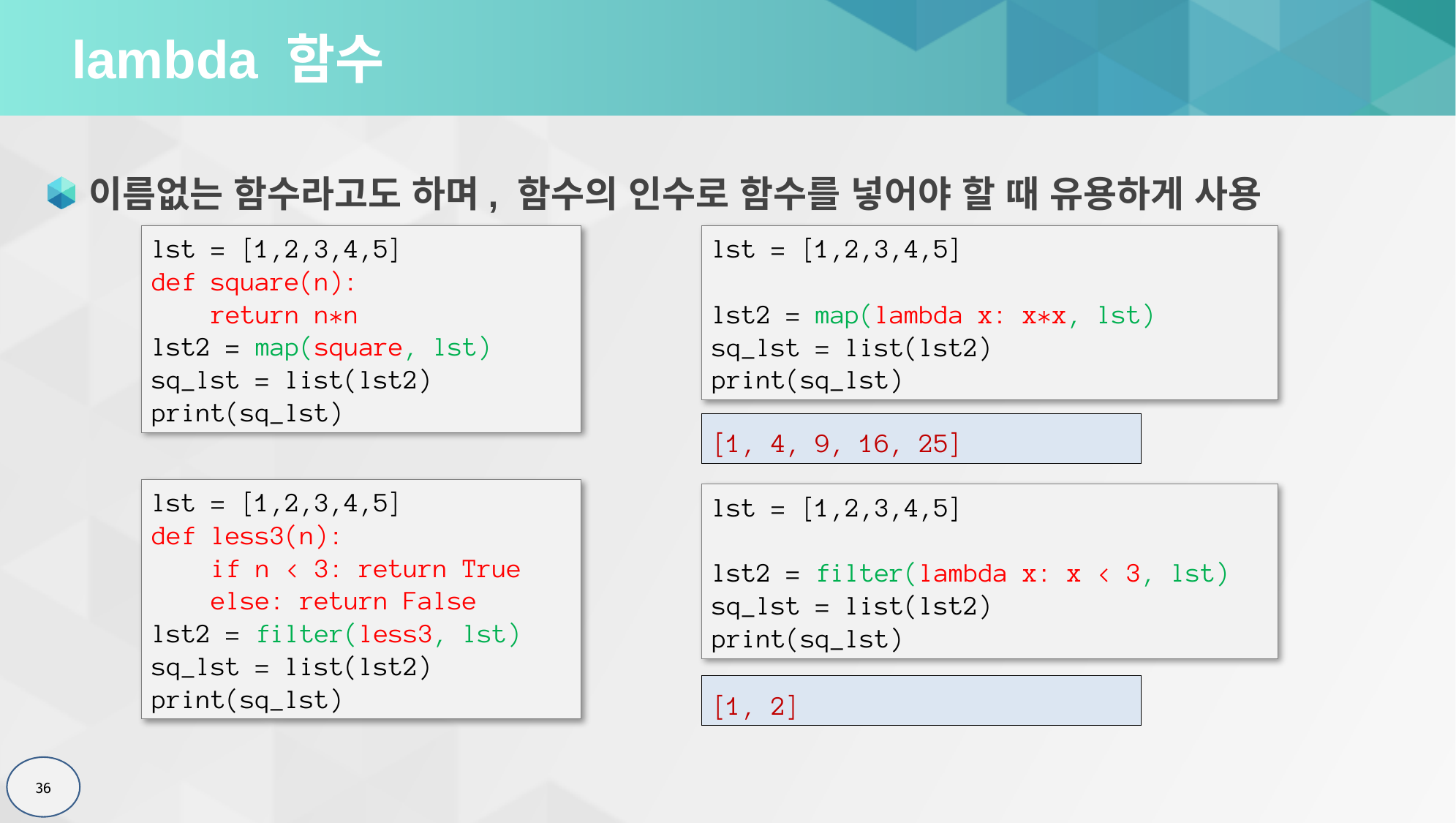

# lambda 함수
이름없는 함수라고도 하며, 함수의 인수로 함수를 넣어야 할 때 유용하게 사용
lst = [1,2,3,4,5]
def square(n):
    return n*n
lst2 = map(square, lst)
sq_lst = list(lst2)
print(sq_lst)
lst = [1,2,3,4,5]

lst2 = map(lambda x: x*x, lst)
sq_lst = list(lst2)
print(sq_lst)
[1, 4, 9, 16, 25]
lst = [1,2,3,4,5]
def less3(n):
    if n < 3: return True
    else: return False
lst2 = filter(less3, lst)
sq_lst = list(lst2)
print(sq_lst)
lst = [1,2,3,4,5]

lst2 = filter(lambda x: x < 3, lst)
sq_lst = list(lst2)
print(sq_lst)
[1, 2]